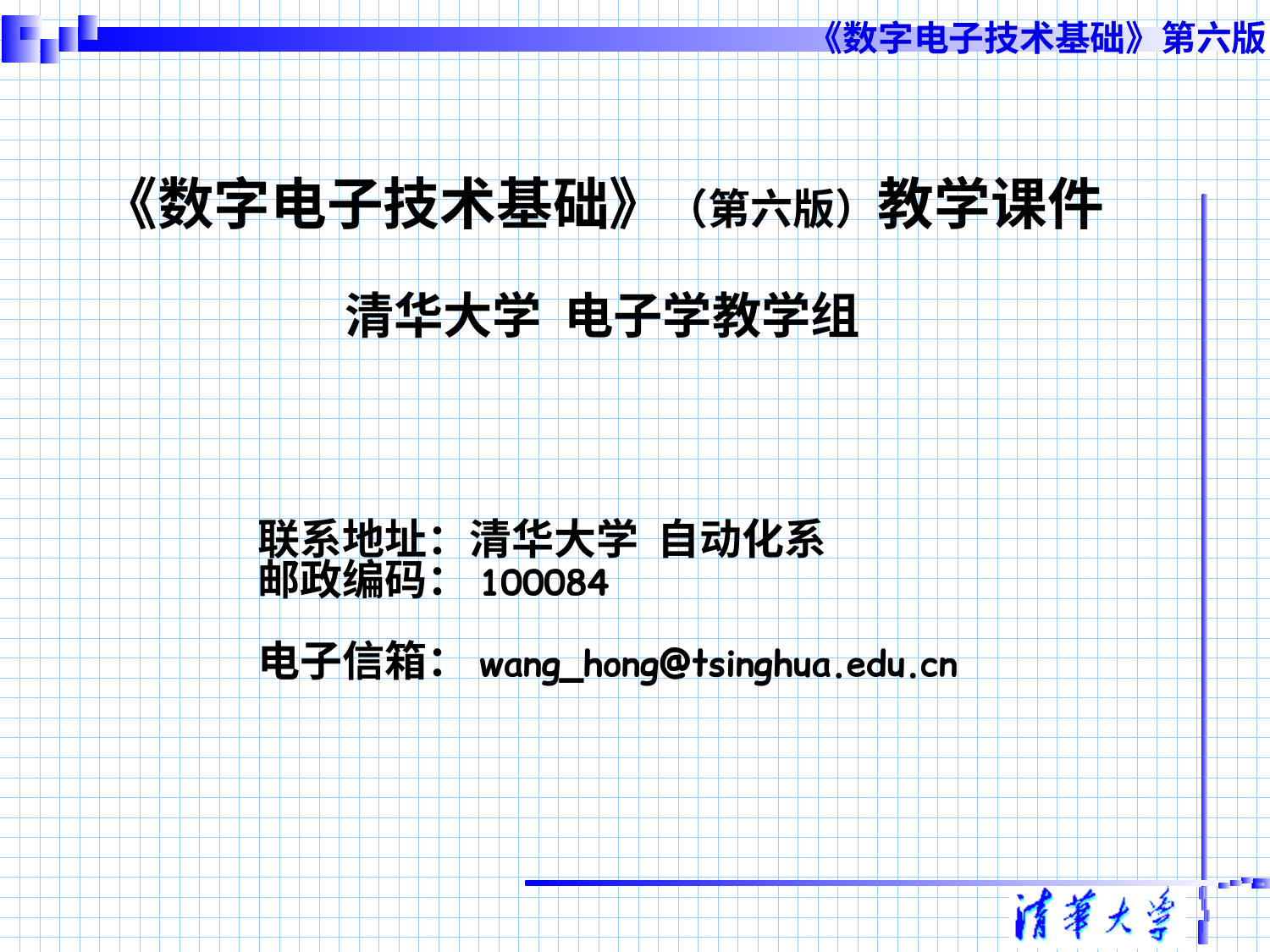

# 《数字电子技术基础》（第六版）教学课件 清华大学  电子学教学组
联系地址：清华大学  自动化系
邮政编码：100084

电子信箱：wang_hong@tsinghua.edu.cn